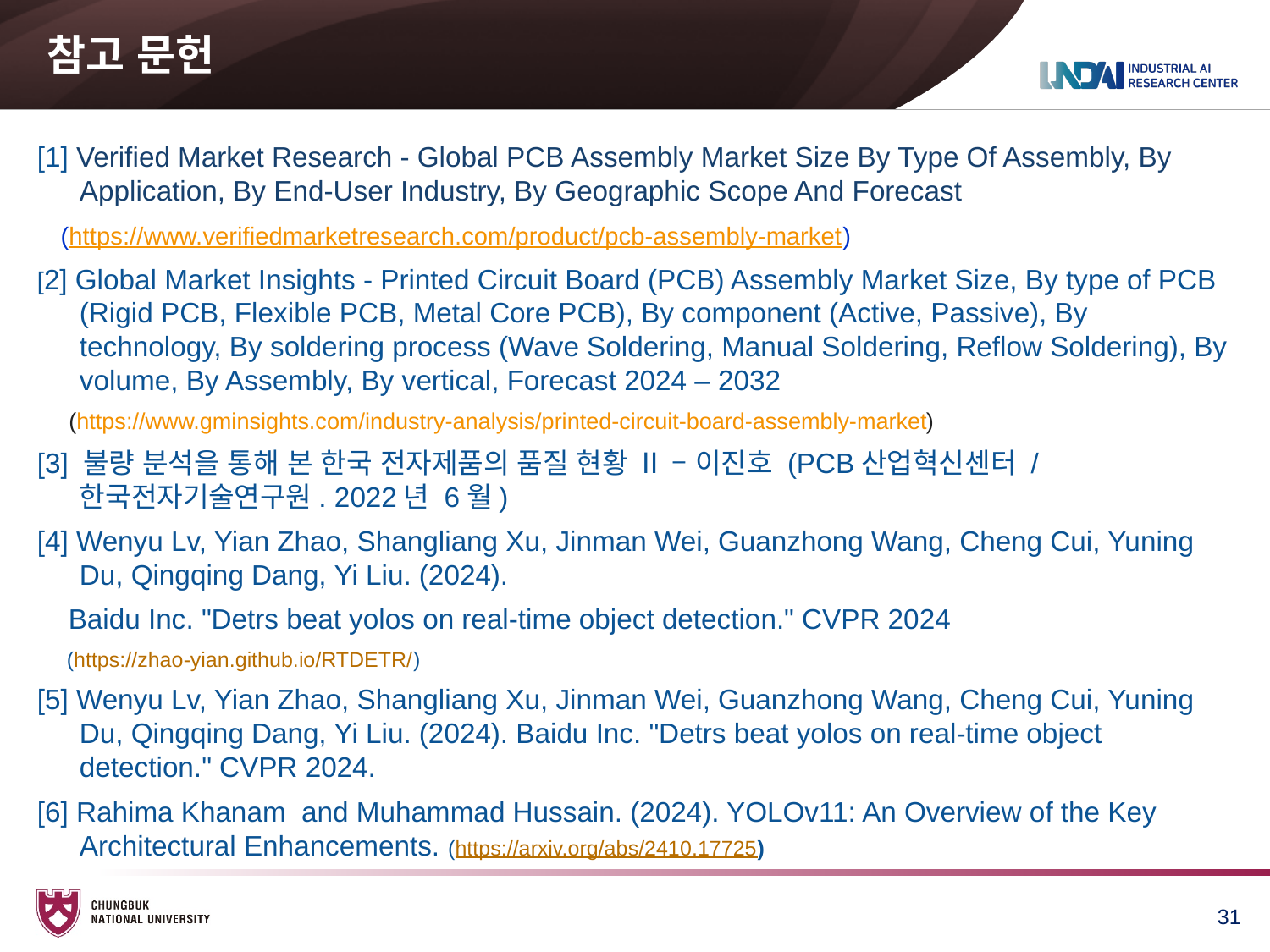

# 참고 문헌
[1] Verified Market Research - Global PCB Assembly Market Size By Type Of Assembly, By Application, By End-User Industry, By Geographic Scope And Forecast
   (https://www.verifiedmarketresearch.com/product/pcb-assembly-market)
[2] Global Market Insights - Printed Circuit Board (PCB) Assembly Market Size, By type of PCB (Rigid PCB, Flexible PCB, Metal Core PCB), By component (Active, Passive), By technology, By soldering process (Wave Soldering, Manual Soldering, Reflow Soldering), By volume, By Assembly, By vertical, Forecast 2024 – 2032
     (https://www.gminsights.com/industry-analysis/printed-circuit-board-assembly-market)
[3] 불량 분석을 통해 본 한국 전자제품의 품질 현황 Ⅱ – 이진호 (PCB산업혁신센터 / 한국전자기술연구원. 2022년 6월)
[4] Wenyu Lv, Yian Zhao, Shangliang Xu, Jinman Wei, Guanzhong Wang, Cheng Cui, Yuning Du, Qingqing Dang, Yi Liu. (2024).
    Baidu Inc. "Detrs beat yolos on real-time object detection." CVPR 2024
     (https://zhao-yian.github.io/RTDETR/)
[5] Wenyu Lv, Yian Zhao, Shangliang Xu, Jinman Wei, Guanzhong Wang, Cheng Cui, Yuning Du, Qingqing Dang, Yi Liu. (2024). Baidu Inc. "Detrs beat yolos on real-time object detection." CVPR 2024.
[6] Rahima Khanam  and Muhammad Hussain. (2024). YOLOv11: An Overview of the Key Architectural Enhancements. (https://arxiv.org/abs/2410.17725)